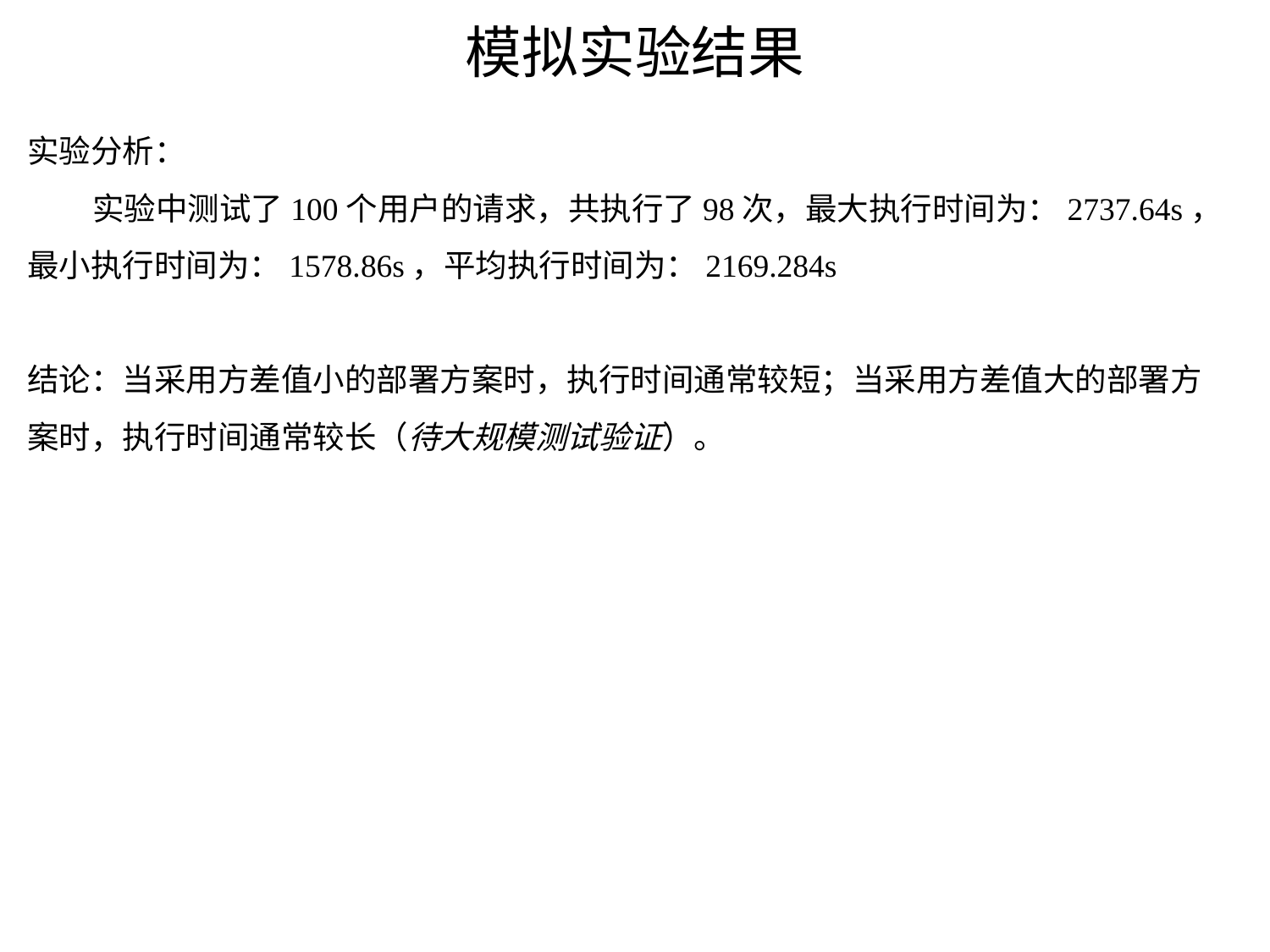

# 模拟实验结果
实验分析：
        实验中测试了100个用户的请求，共执行了98次，最大执行时间为：2737.64s，最小执行时间为：1578.86s，平均执行时间为：2169.284s

结论：当采用方差值小的部署方案时，执行时间通常较短；当采用方差值大的部署方案时，执行时间通常较长（待大规模测试验证）。